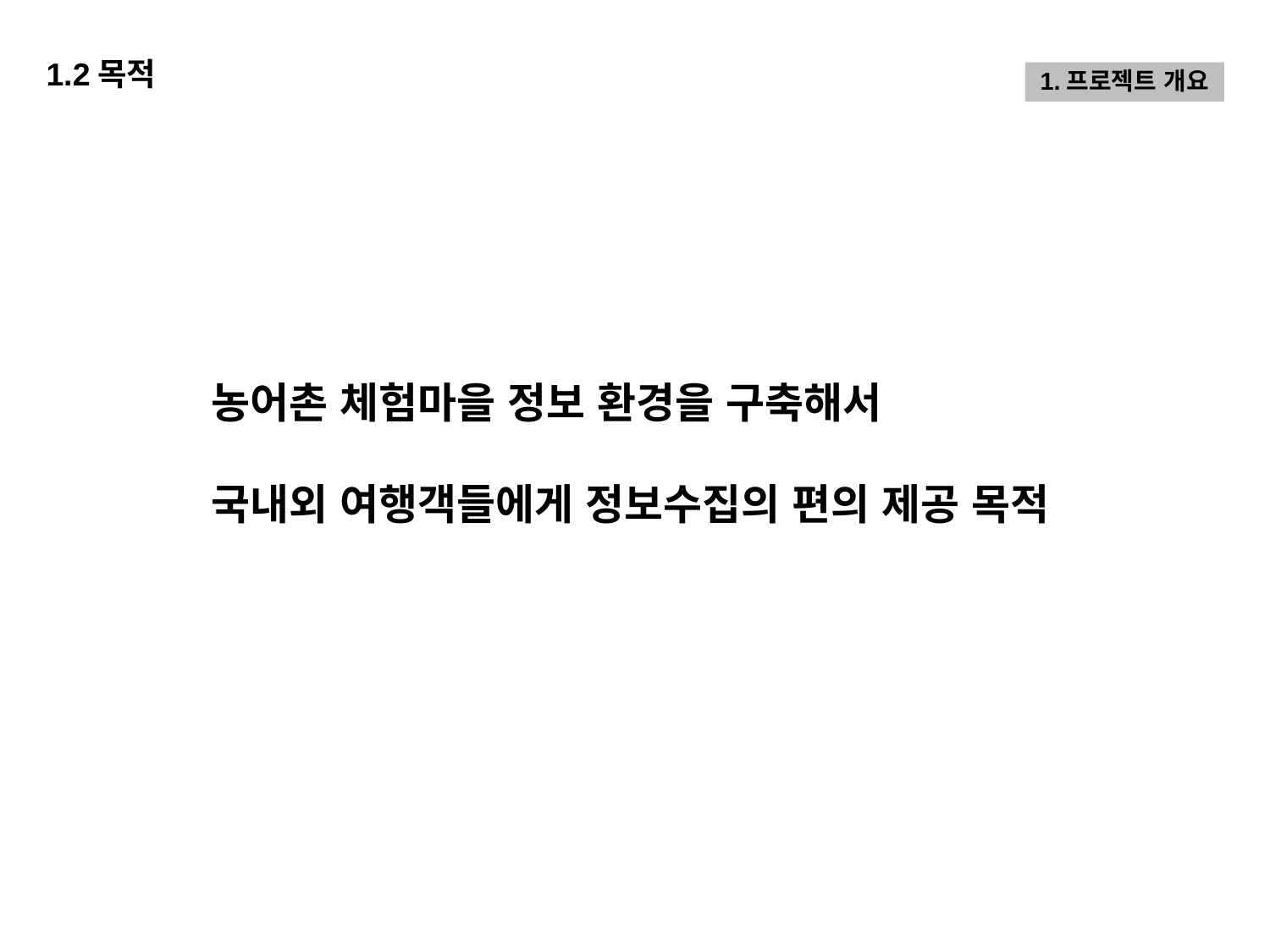

1.2목적
1.프로젝트 개요
농어촌 체험마을 정보 환경을 구축해서

국내외 여행객들에게 정보수집의 편의 제공 목적